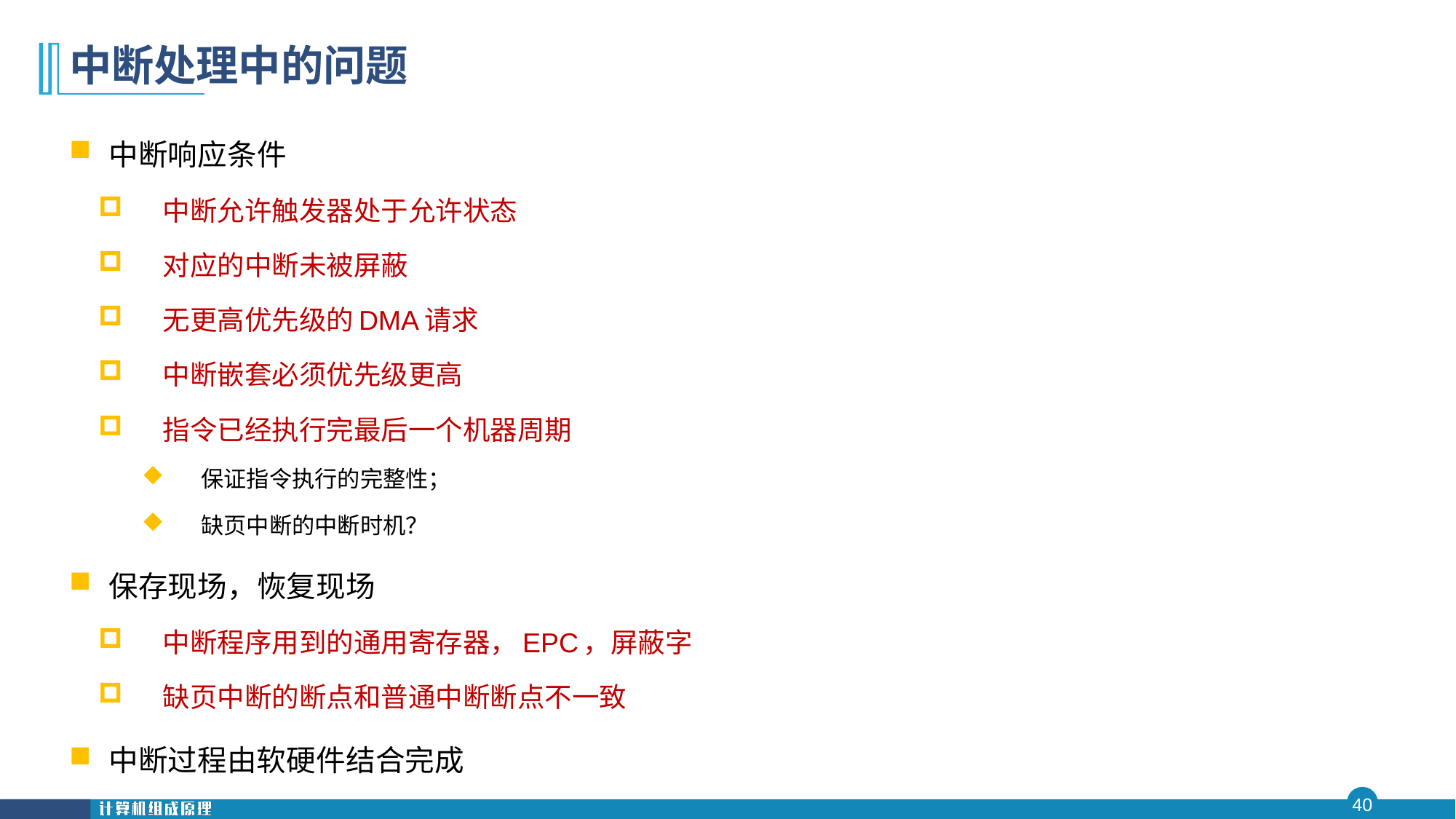

# 中断处理中的问题
中断响应条件
中断允许触发器处于允许状态
对应的中断未被屏蔽
无更高优先级的DMA请求
中断嵌套必须优先级更高
指令已经执行完最后一个机器周期
保证指令执行的完整性；
缺页中断的中断时机？
保存现场，恢复现场
中断程序用到的通用寄存器，EPC，屏蔽字
缺页中断的断点和普通中断断点不一致
中断过程由软硬件结合完成